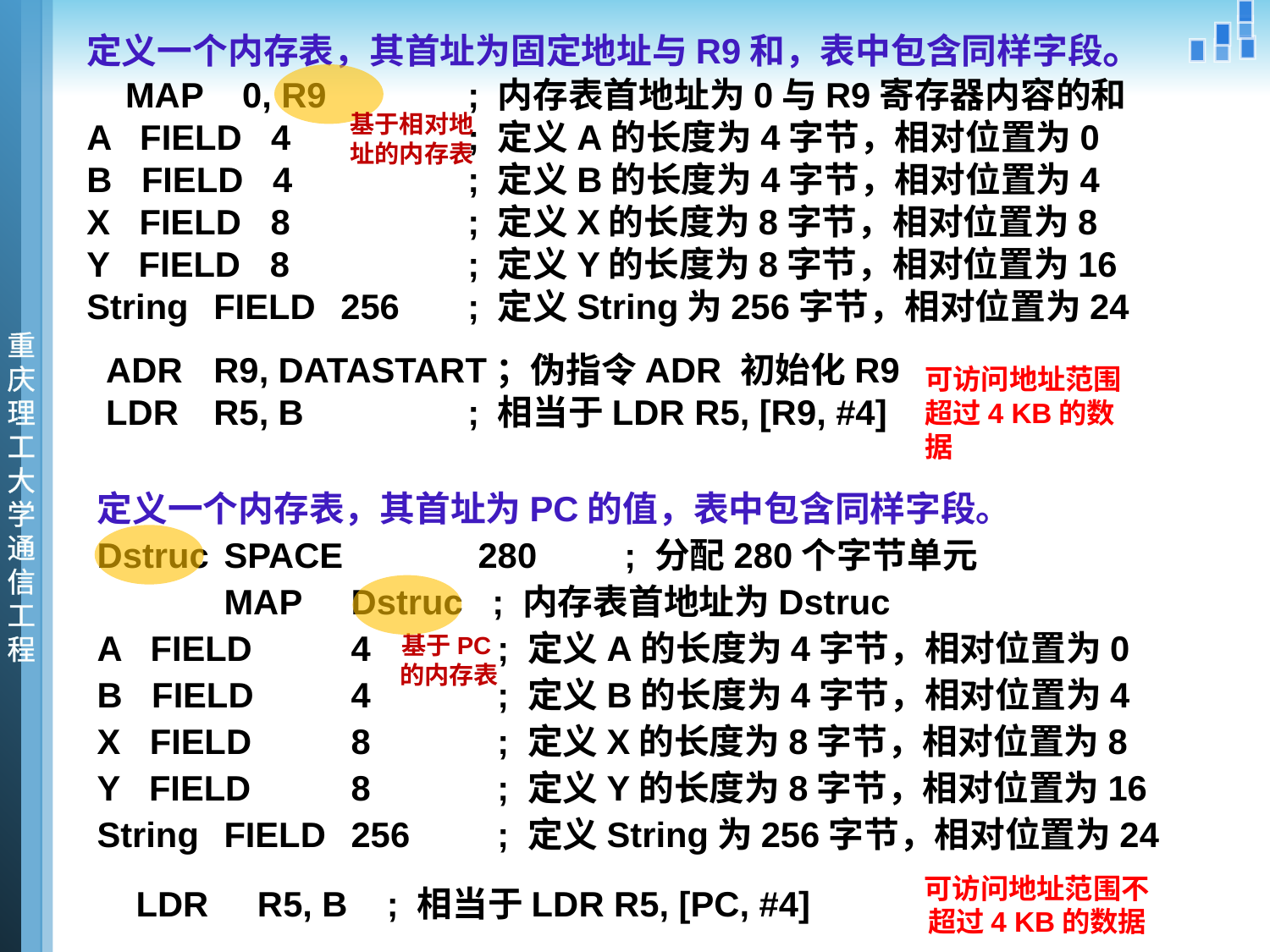

定义一个内存表，其首址为固定地址与R9和，表中包含同样字段。
    MAP    0, R9    	; 内存表首地址为0与R9寄存器内容的和
A   FIELD   4		; 定义A的长度为4字节，相对位置为0
B   FIELD   4		; 定义B的长度为4字节，相对位置为4
X   FIELD   8		; 定义X的长度为8字节，相对位置为8
Y   FIELD   8		; 定义Y的长度为8字节，相对位置为16
String 	FIELD 	256	; 定义String为256字节，相对位置为24
  ADR 	R9, DATASTART；伪指令ADR 初始化R9
  LDR 	R5, B        	; 相当于LDR R5, [R9, #4]

基于相对地址的内存表
可访问地址范围超过4 KB的数据
定义一个内存表，其首址为PC的值，表中包含同样字段。
Dstruc 	SPACE 	280	  ; 分配280个字节单元
	MAP 	Dstruc   ; 内存表首地址为Dstruc
A   FIELD	4	  ; 定义A的长度为4字节，相对位置为0
B   FIELD	4	  ; 定义B的长度为4字节，相对位置为4
X   FIELD	8	  ; 定义X的长度为8字节，相对位置为8
Y   FIELD	8	  ; 定义Y的长度为8字节，相对位置为16
String 	FIELD	256	  ; 定义String为256字节，相对位置为24

    LDR     R5, B    ; 相当于LDR R5, [PC, #4]

基于PC的内存表
可访问地址范围不超过4 KB的数据